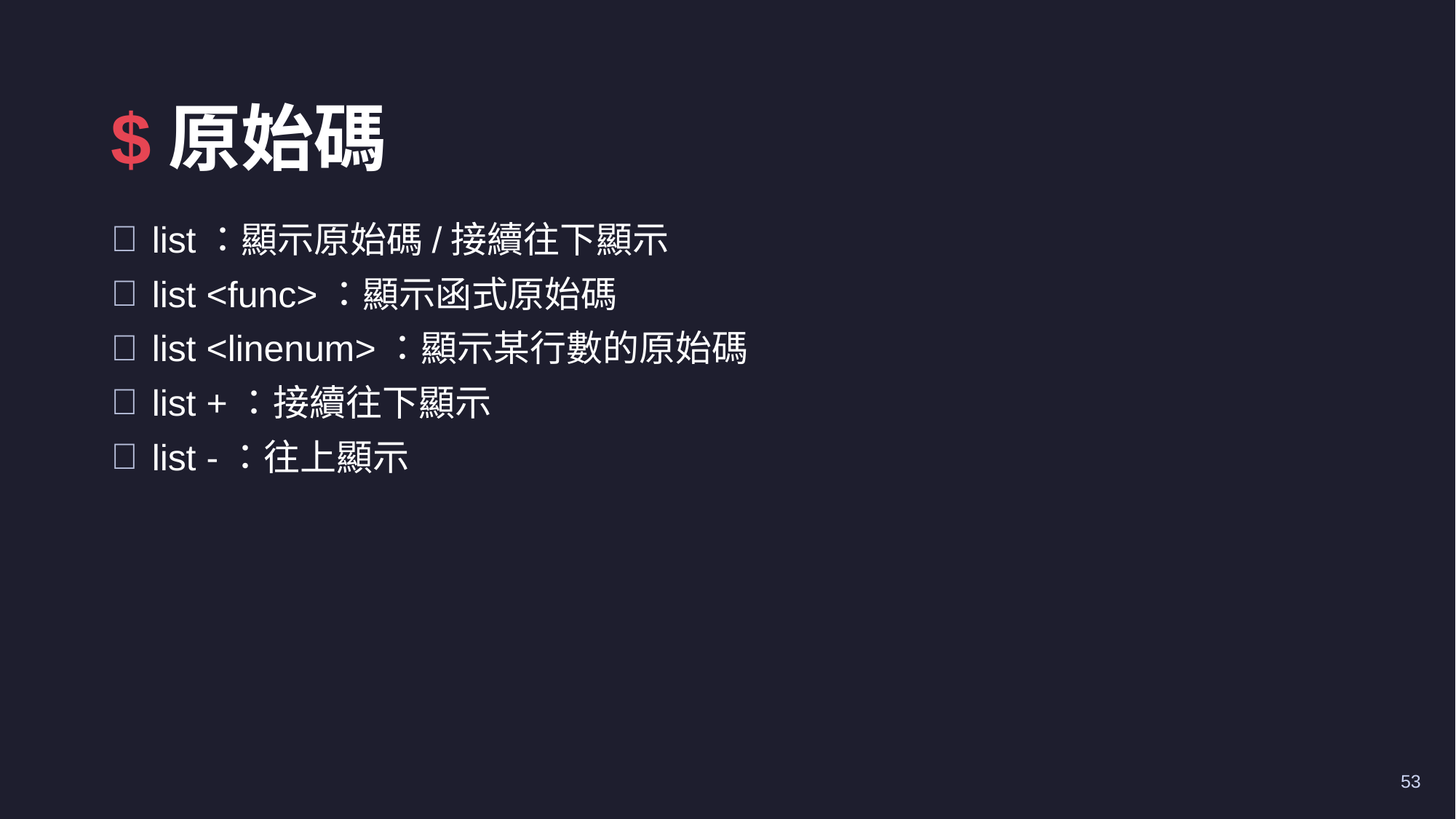

# $原始碼
list：顯示原始碼/接續往下顯示
list <func>：顯示函式原始碼
list <linenum>：顯示某行數的原始碼
list +：接續往下顯示
list -：往上顯示
53